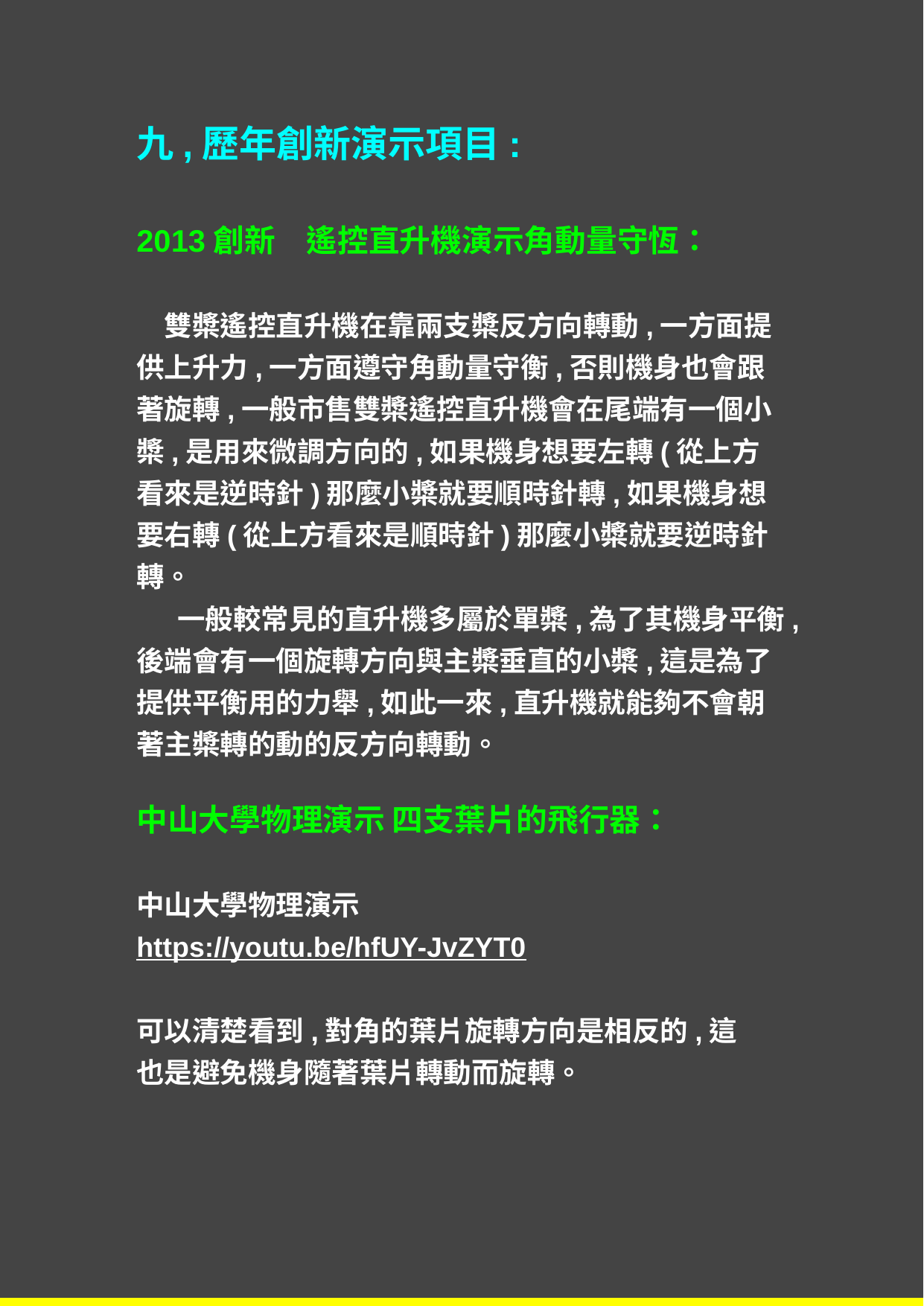

九,歷年創新演示項目:

2013創新　遙控直升機演示角動量守恆：

　雙槳遙控直升機在靠兩支槳反方向轉動,一方面提供上升力,一方面遵守角動量守衡,否則機身也會跟著旋轉,一般市售雙槳遙控直升機會在尾端有一個小槳,是用來微調方向的,如果機身想要左轉(從上方看來是逆時針)那麼小槳就要順時針轉,如果機身想要右轉(從上方看來是順時針)那麼小槳就要逆時針轉。
 　一般較常見的直升機多屬於單槳,為了其機身平衡,後端會有一個旋轉方向與主槳垂直的小槳,這是為了提供平衡用的力舉,如此一來,直升機就能夠不會朝著主槳轉的動的反方向轉動。
中山大學物理演示 四支葉片的飛行器：

中山大學物理演示
https://youtu.be/hfUY-JvZYT0

可以清楚看到,對角的葉片旋轉方向是相反的,這也是避免機身隨著葉片轉動而旋轉。